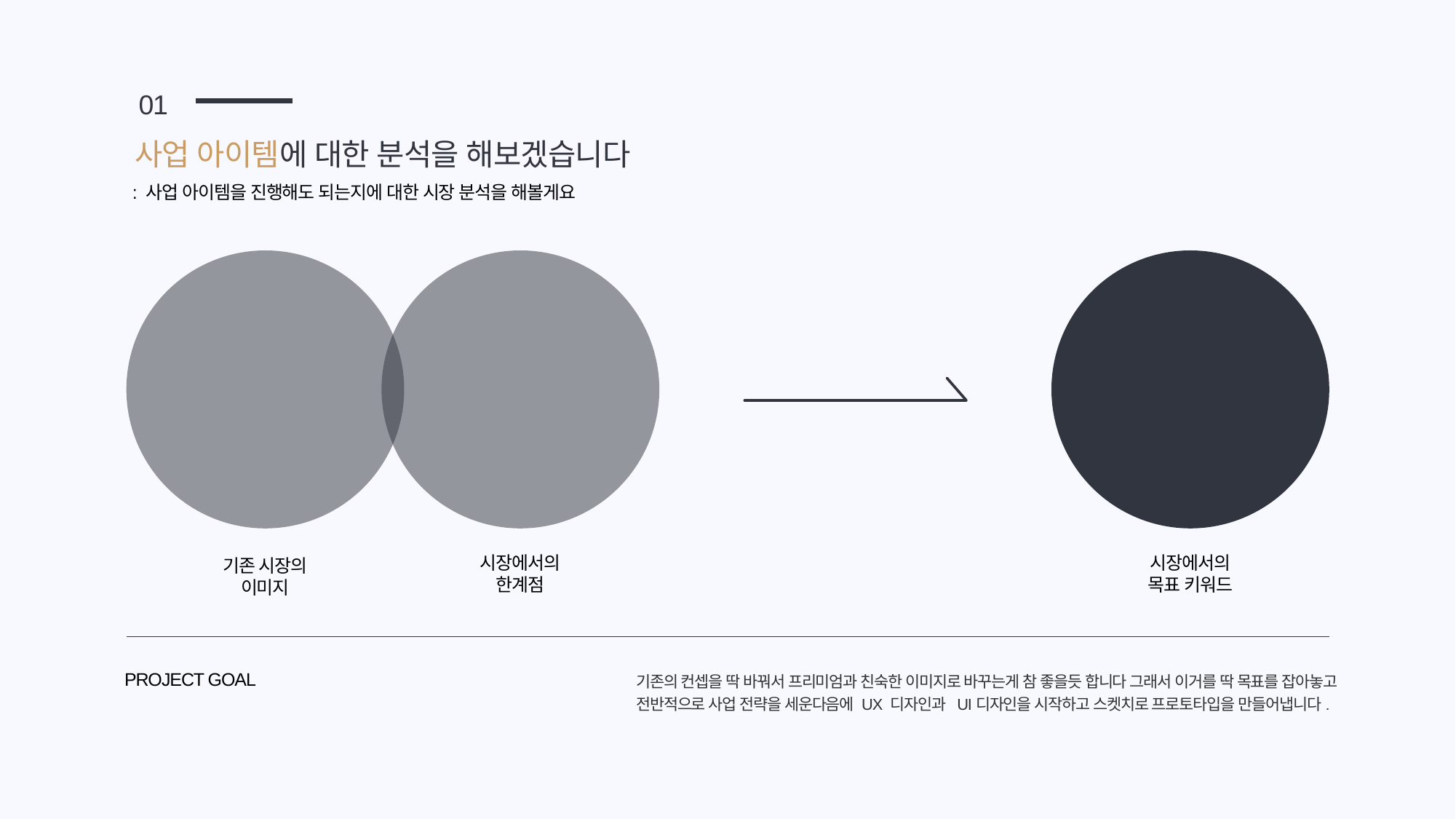

01
사업 아이템에 대한 분석을 해보겠습니다
: 사업 아이템을 진행해도 되는지에 대한 시장 분석을 해볼게요

Friendly
&
Keywords
Professional
&
Friendly
Nomain
Endless Vision
시장에서의
한계점
시장에서의
목표 키워드
기존 시장의
이미지
PROJECT GOAL
기존의 컨셉을 딱 바꿔서 프리미엄과 친숙한 이미지로 바꾸는게 참 좋을듯 합니다 그래서 이거를 딱 목표를 잡아놓고
전반적으로 사업 전략을 세운다음에 UX 디자인과  UI디자인을 시작하고 스켓치로 프로토타입을 만들어냅니다.